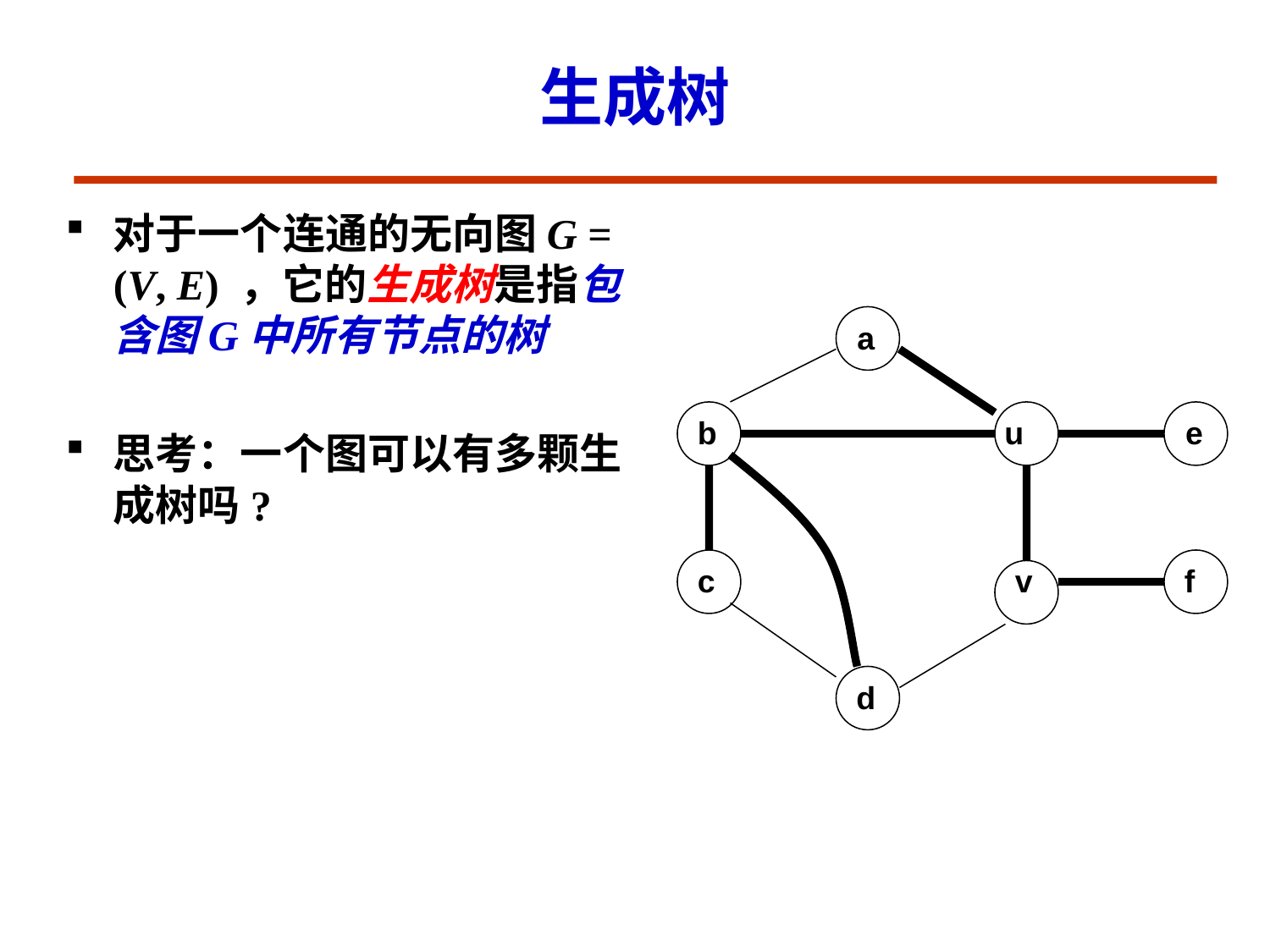

# 生成树
对于一个连通的无向图G = (V, E) ，它的生成树是指包含图G中所有节点的树

思考：一个图可以有多颗生成树吗?

a

b
u
e

c
v
f

d